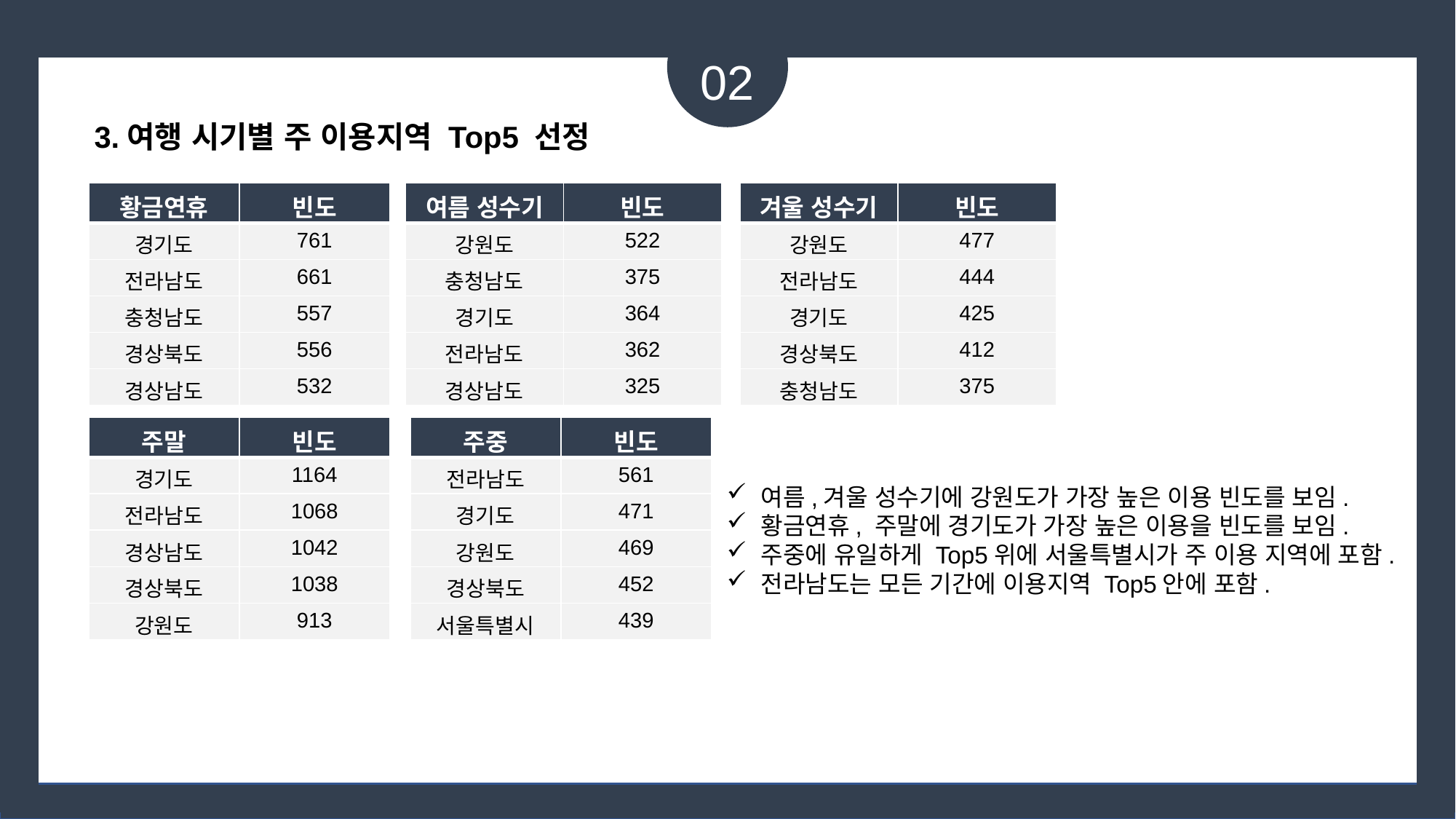

02
3.여행 시기별 주 이용지역 Top5 선정
| 황금연휴 | 빈도 |
| --- | --- |
| 경기도 | 761 |
| 전라남도 | 661 |
| 충청남도 | 557 |
| 경상북도 | 556 |
| 경상남도 | 532 |
| 여름 성수기 | 빈도 |
| --- | --- |
| 강원도 | 522 |
| 충청남도 | 375 |
| 경기도 | 364 |
| 전라남도 | 362 |
| 경상남도 | 325 |
| 겨울 성수기 | 빈도 |
| --- | --- |
| 강원도 | 477 |
| 전라남도 | 444 |
| 경기도 | 425 |
| 경상북도 | 412 |
| 충청남도 | 375 |

| 주말 | 빈도 |
| --- | --- |
| 경기도 | 1164 |
| 전라남도 | 1068 |
| 경상남도 | 1042 |
| 경상북도 | 1038 |
| 강원도 | 913 |
| 주중 | 빈도 |
| --- | --- |
| 전라남도 | 561 |
| 경기도 | 471 |
| 강원도 | 469 |
| 경상북도 | 452 |
| 서울특별시 | 439 |
여름,겨울 성수기에 강원도가 가장 높은 이용 빈도를 보임.
황금연휴, 주말에 경기도가 가장 높은 이용을 빈도를 보임.
주중에 유일하게 Top5위에 서울특별시가 주 이용 지역에 포함.
전라남도는 모든 기간에 이용지역 Top5안에 포함.